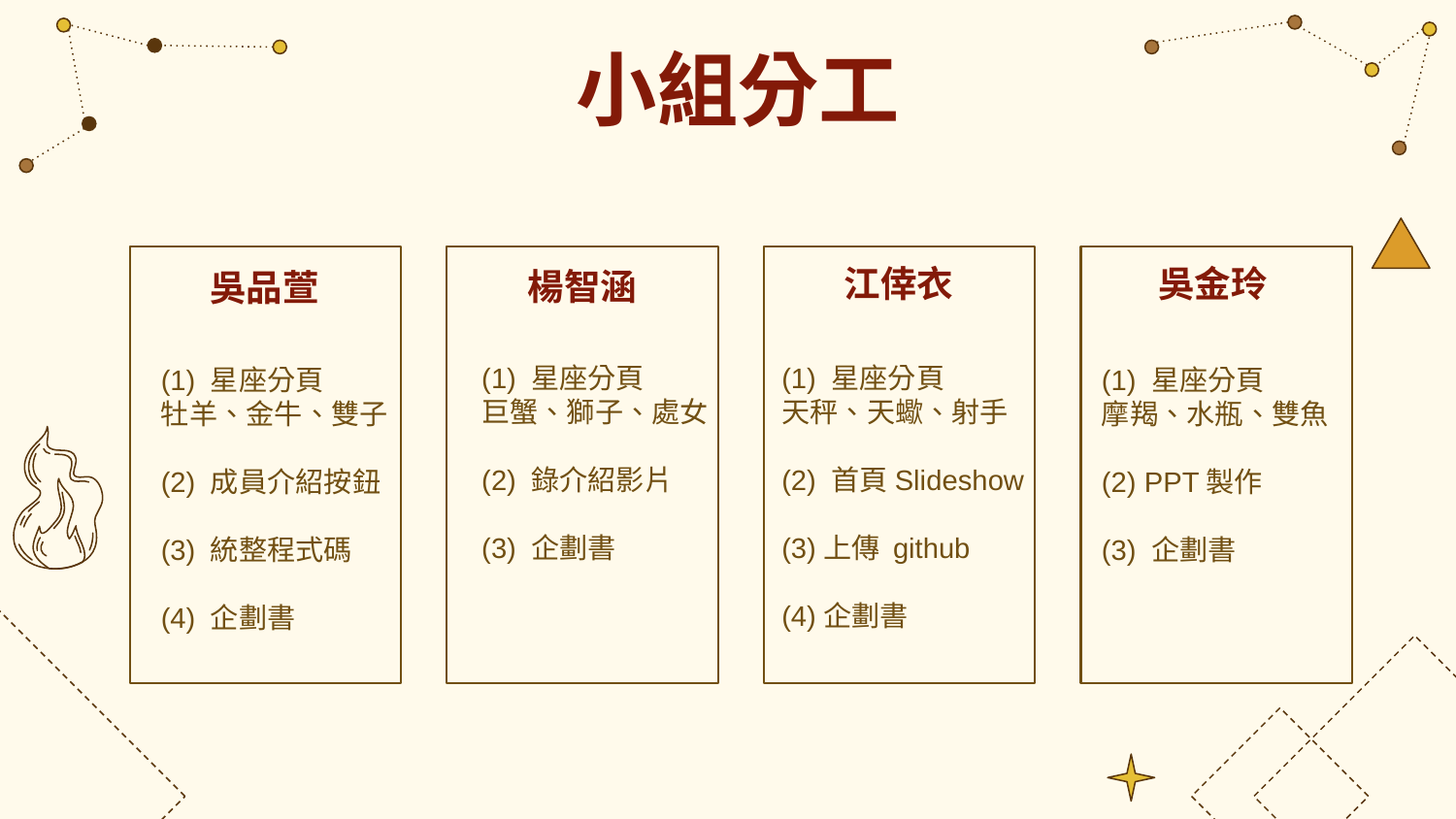

# 小組分工

江倖衣
吳金玲
楊智涵
吳品萱
(1) 星座分頁
巨蟹、獅子、處女

(2) 錄介紹影片

(3) 企劃書
(1) 星座分頁
天秤、天蠍、射手

(2) 首頁Slideshow

(3)上傳 github

(4)企劃書
(1) 星座分頁
牡羊、金牛、雙子

(2) 成員介紹按鈕

(3) 統整程式碼

(4) 企劃書
(1) 星座分頁
摩羯、水瓶、雙魚

(2) PPT製作

(3) 企劃書